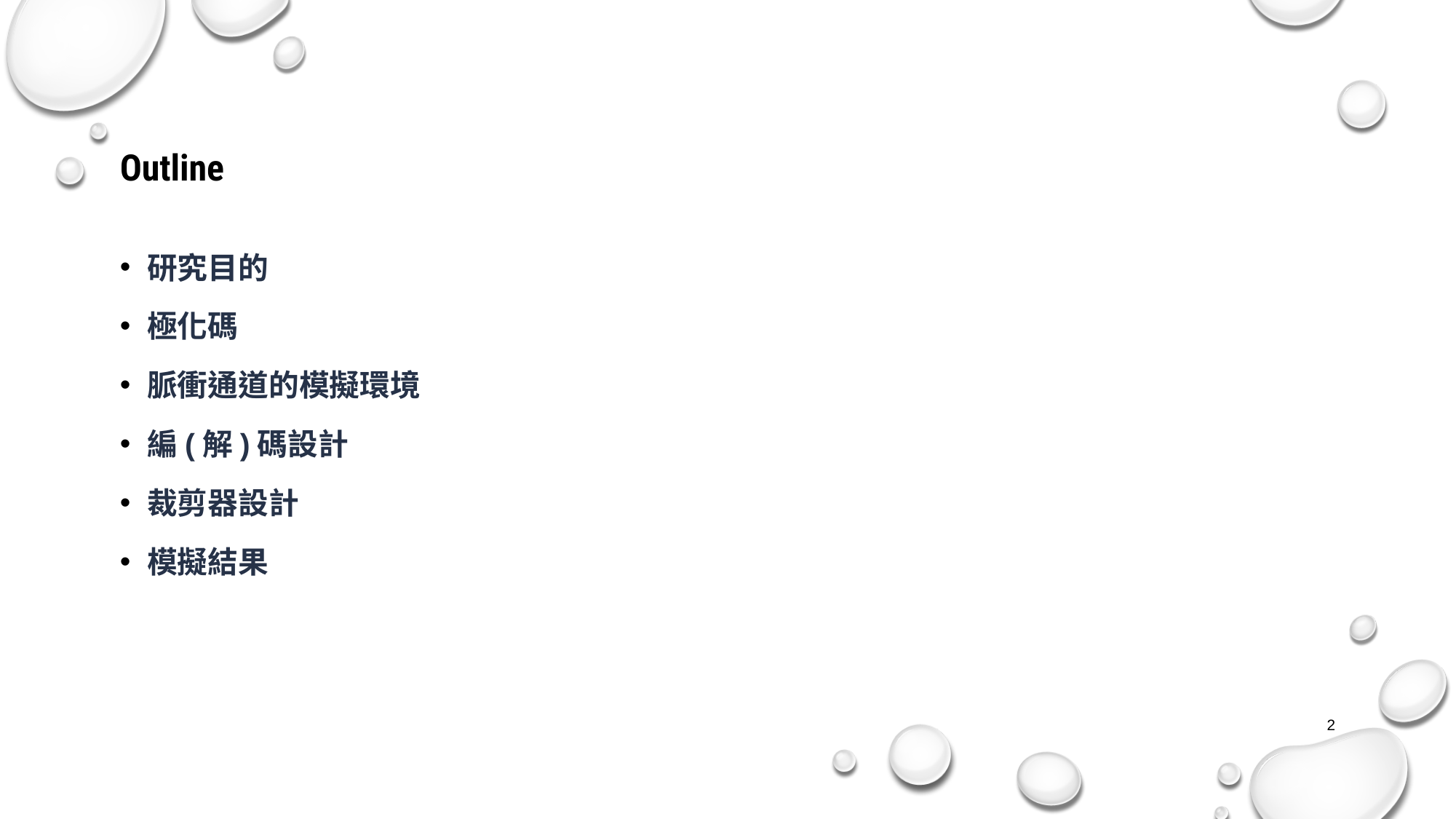

# Outline
研究目的
極化碼
脈衝通道的模擬環境
編(解)碼設計
裁剪器設計
模擬結果

2